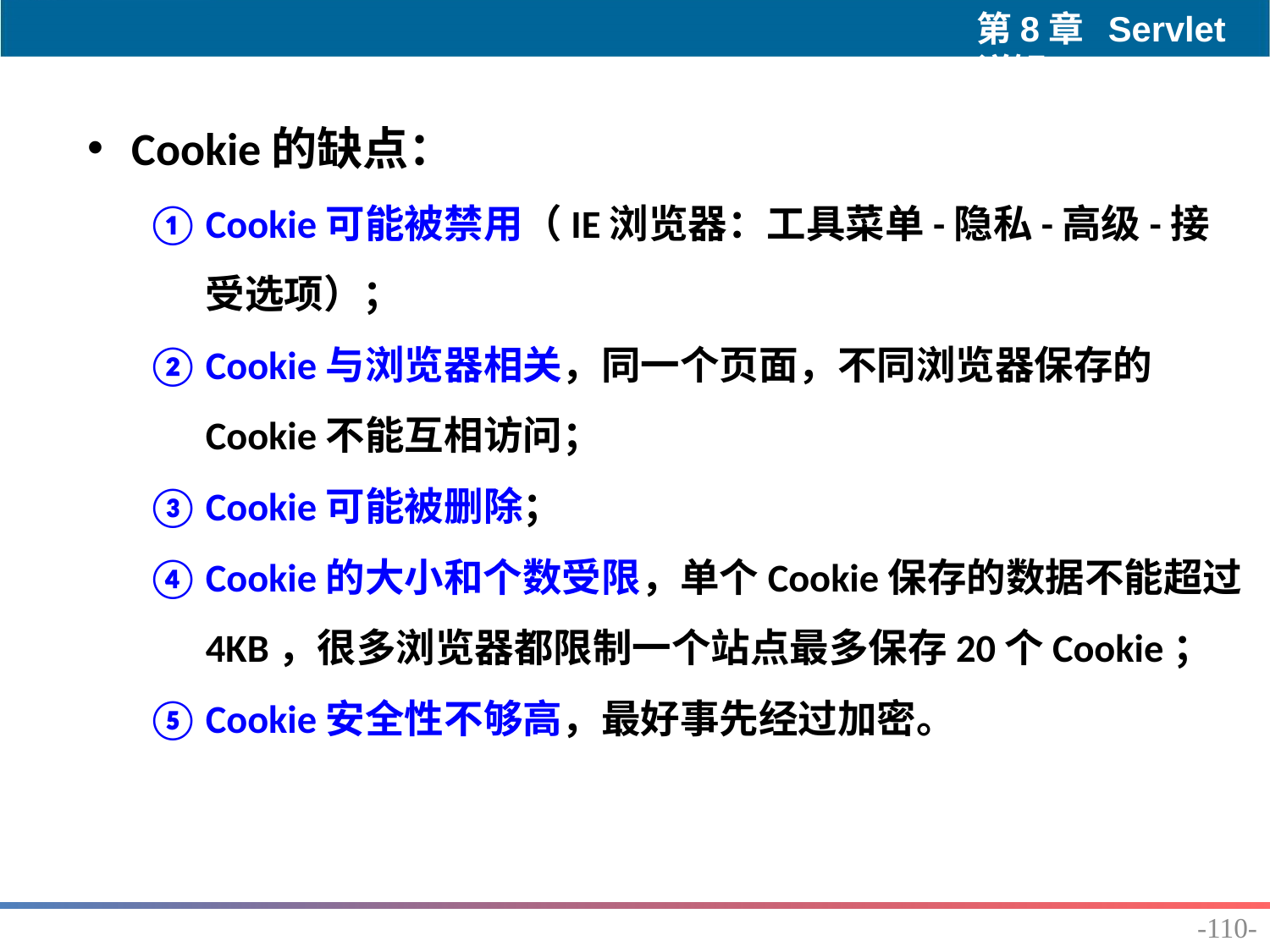

Cookie的缺点：
Cookie可能被禁用（IE浏览器：工具菜单-隐私-高级-接受选项）；
Cookie与浏览器相关，同一个页面，不同浏览器保存的Cookie不能互相访问；
Cookie可能被删除；
Cookie的大小和个数受限，单个Cookie保存的数据不能超过4KB，很多浏览器都限制一个站点最多保存20个Cookie；
Cookie安全性不够高，最好事先经过加密。
-110-